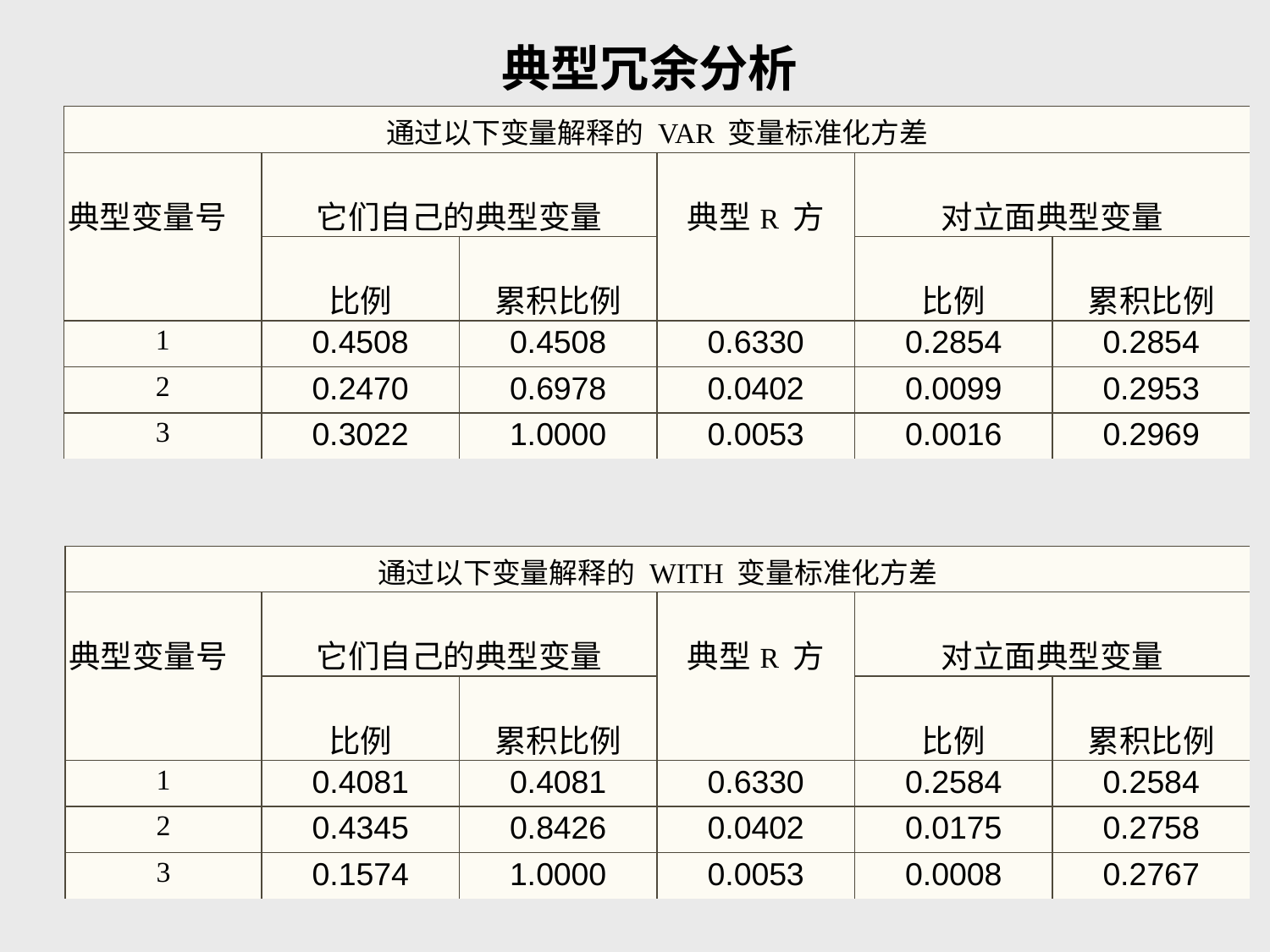

典型冗余分析
| 通过以下变量解释的 VAR 变量标准化方差 |  |  |  |  |  |
| --- | --- | --- | --- | --- | --- |
| 典型变量号 | 它们自己的典型变量 |  | 典型R 方 | 对立面典型变量 |  |
|  | 比例 | 累积比例 |  | 比例 | 累积比例 |
| 1 | 0.4508 | 0.4508 | 0.6330 | 0.2854 | 0.2854 |
| 2 | 0.2470 | 0.6978 | 0.0402 | 0.0099 | 0.2953 |
| 3 | 0.3022 | 1.0000 | 0.0053 | 0.0016 | 0.2969 |
| 通过以下变量解释的 WITH 变量标准化方差 |  |  |  |  |  |
| --- | --- | --- | --- | --- | --- |
| 典型变量号 | 它们自己的典型变量 |  | 典型R 方 | 对立面典型变量 |  |
|  | 比例 | 累积比例 |  | 比例 | 累积比例 |
| 1 | 0.4081 | 0.4081 | 0.6330 | 0.2584 | 0.2584 |
| 2 | 0.4345 | 0.8426 | 0.0402 | 0.0175 | 0.2758 |
| 3 | 0.1574 | 1.0000 | 0.0053 | 0.0008 | 0.2767 |